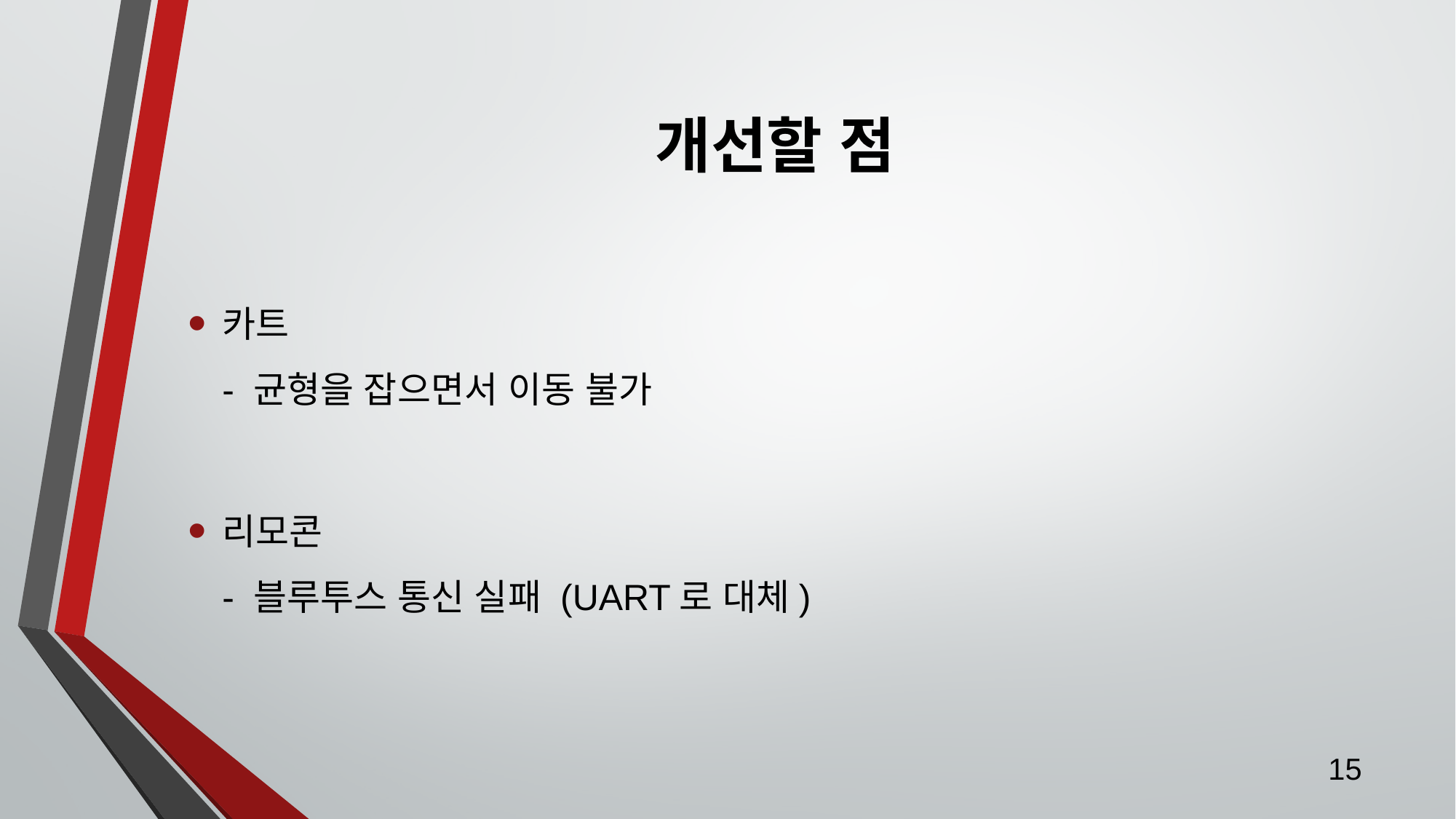

# 개선할 점
카트
- 균형을 잡으면서 이동 불가

리모콘
- 블루투스 통신 실패 (UART로 대체)
15